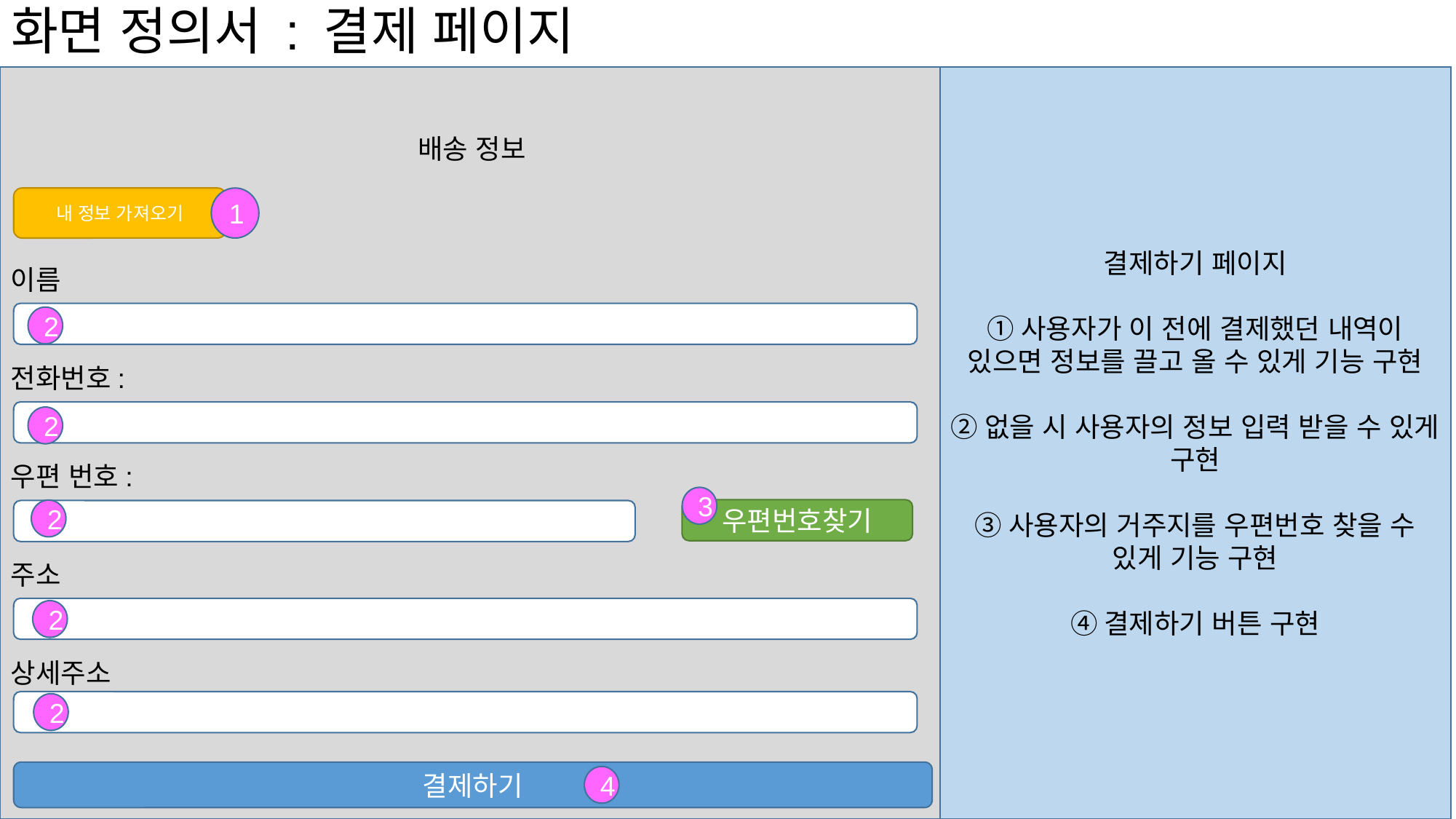

# 화면 정의서 : 결제 페이지

배송 정보

이름

전화번호:

우편 번호:

주소

상세주소

결제하기 페이지

①사용자가 이 전에 결제했던 내역이 있으면 정보를 끌고 올 수 있게 기능 구현

②없을 시 사용자의 정보 입력 받을 수 있게 구현

③사용자의 거주지를 우편번호 찾을 수 있게 기능 구현

④결제하기 버튼 구현
내 정보 가져오기
1

2

2
3
우편번호찾기
2

2

2
결제하기
4